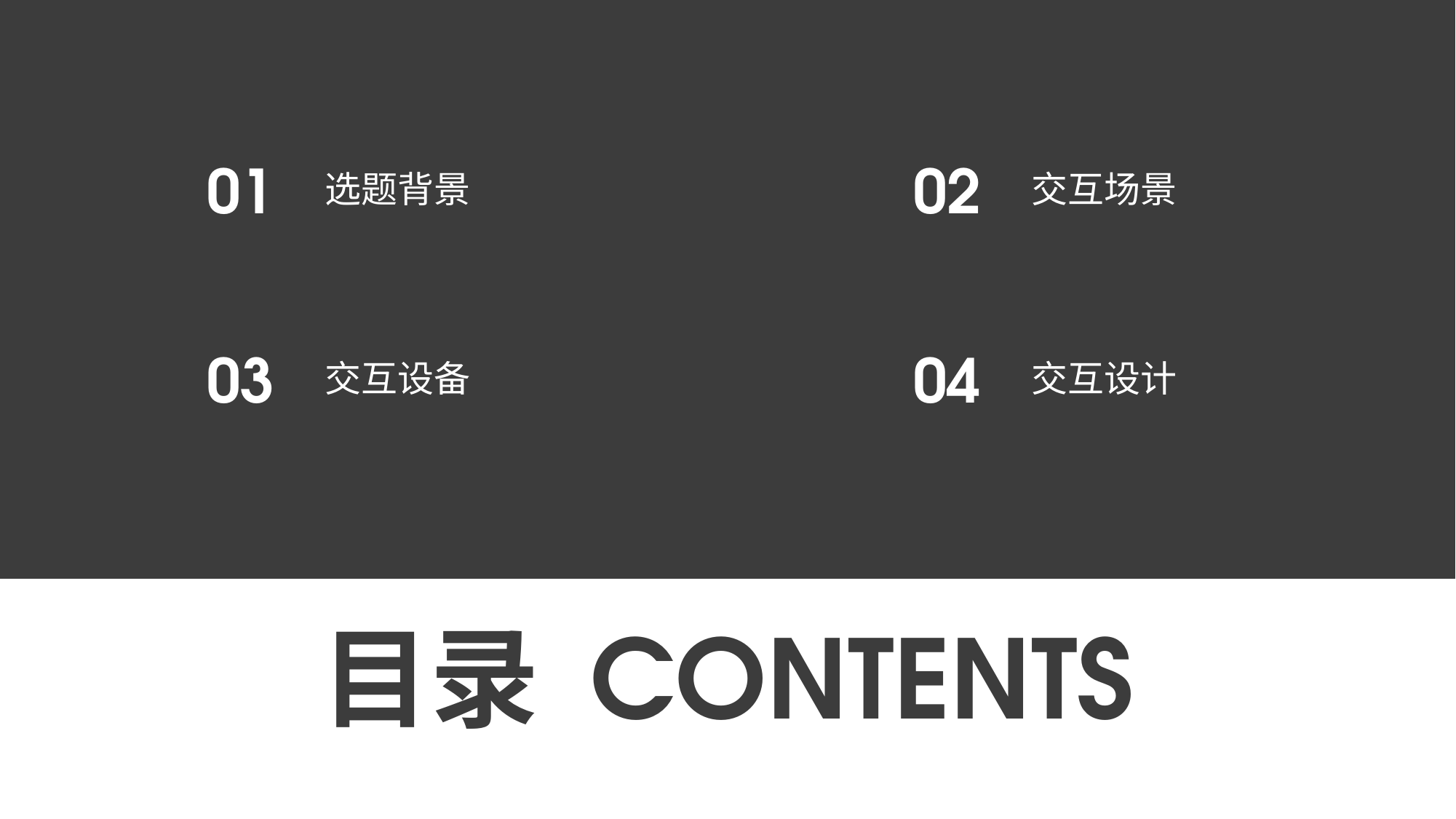

01
02
选题背景
交互场景
03
04
交互设备
交互设计
目录 CONTENTS